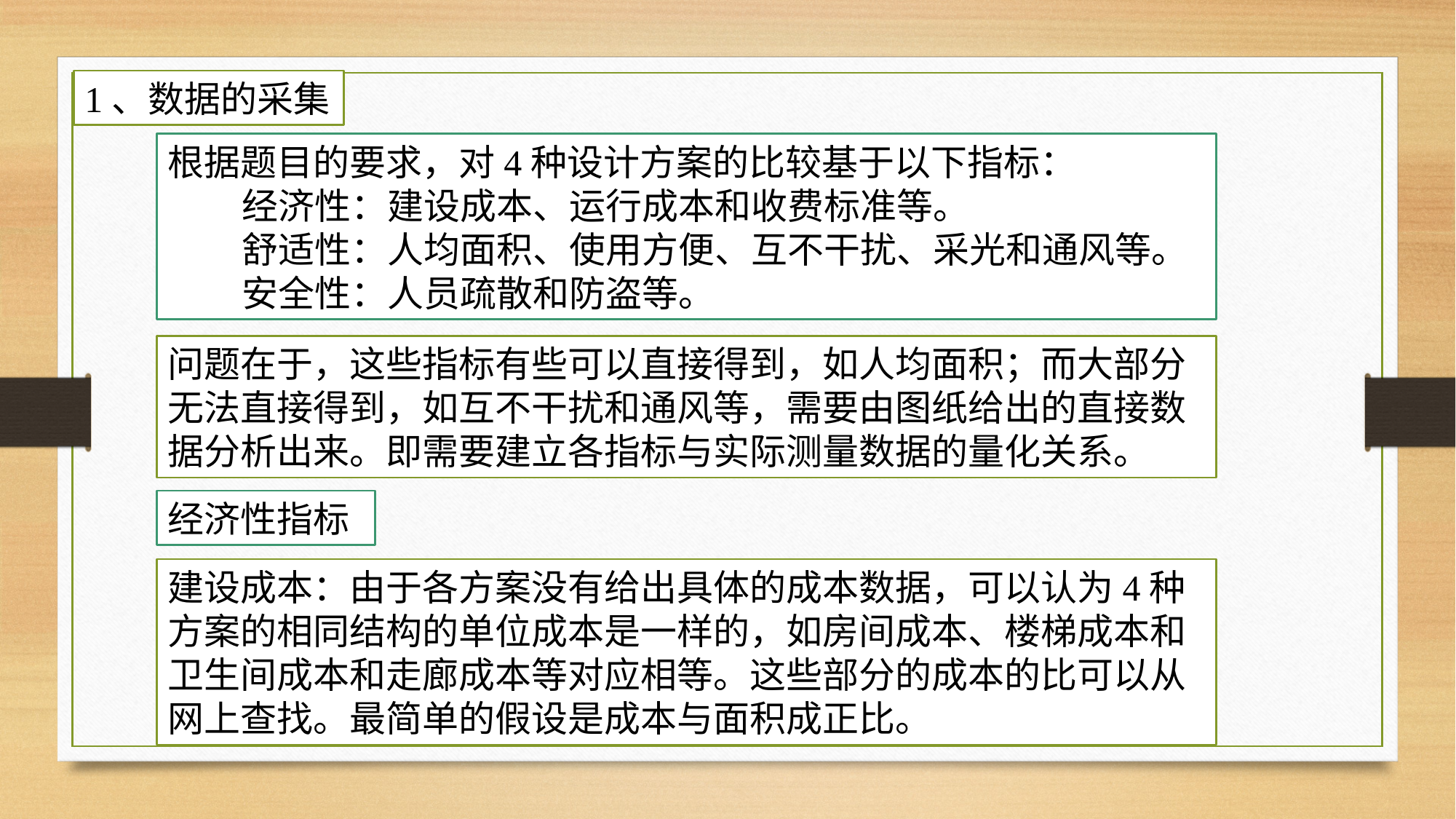

1、数据的采集
根据题目的要求，对4种设计方案的比较基于以下指标：
        经济性：建设成本、运行成本和收费标准等。
        舒适性：人均面积、使用方便、互不干扰、采光和通风等。
        安全性：人员疏散和防盗等。
问题在于，这些指标有些可以直接得到，如人均面积；而大部分无法直接得到，如互不干扰和通风等，需要由图纸给出的直接数据分析出来。即需要建立各指标与实际测量数据的量化关系。
经济性指标
建设成本：由于各方案没有给出具体的成本数据，可以认为4种方案的相同结构的单位成本是一样的，如房间成本、楼梯成本和卫生间成本和走廊成本等对应相等。这些部分的成本的比可以从网上查找。最简单的假设是成本与面积成正比。